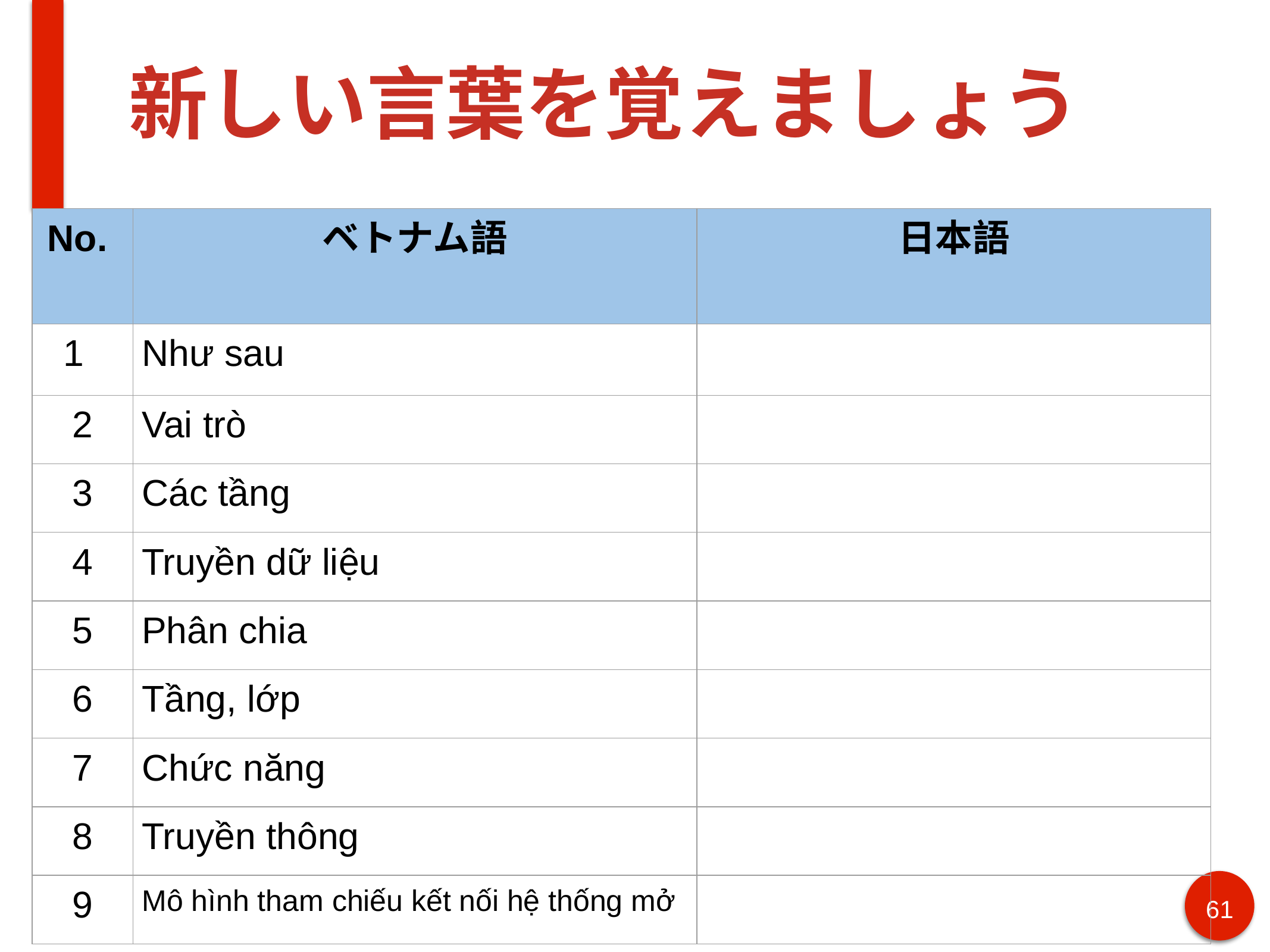

# 新しい言葉を覚えましょう
| No. | ベトナム語 | 日本語 |
| --- | --- | --- |
| 1 | Như sau |  |
| 2 | Vai trò |  |
| 3 | Các tầng |  |
| 4 | Truyền dữ liệu |  |
| 5 | Phân chia |  |
| 6 | Tầng, lớp |  |
| 7 | Chức năng |  |
| 8 | Truyền thông |  |
| 9 | Mô hình tham chiếu kết nối hệ thống mở |  |
61